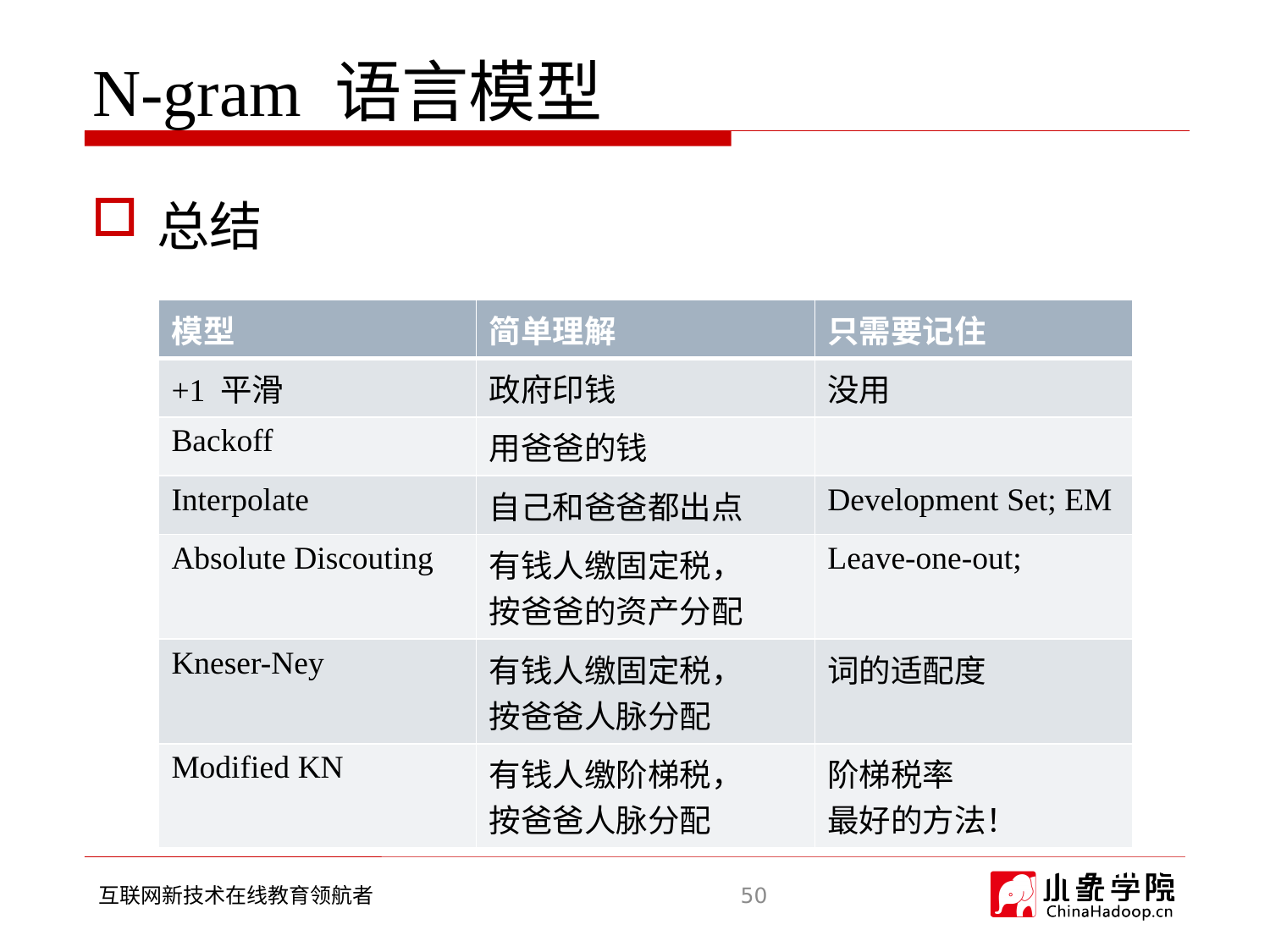

# N-gram 语言模型
总结
| 模型 | 简单理解 | 只需要记住 |
| --- | --- | --- |
| +1 平滑 | 政府印钱 | 没用 |
| Backoff | 用爸爸的钱 |  |
| Interpolate | 自己和爸爸都出点 | Development Set; EM |
| Absolute Discouting | 有钱人缴固定税， 按爸爸的资产分配 | Leave-one-out; |
| Kneser-Ney | 有钱人缴固定税， 按爸爸人脉分配 | 词的适配度 |
| Modified KN | 有钱人缴阶梯税， 按爸爸人脉分配 | 阶梯税率 最好的方法！ |
50